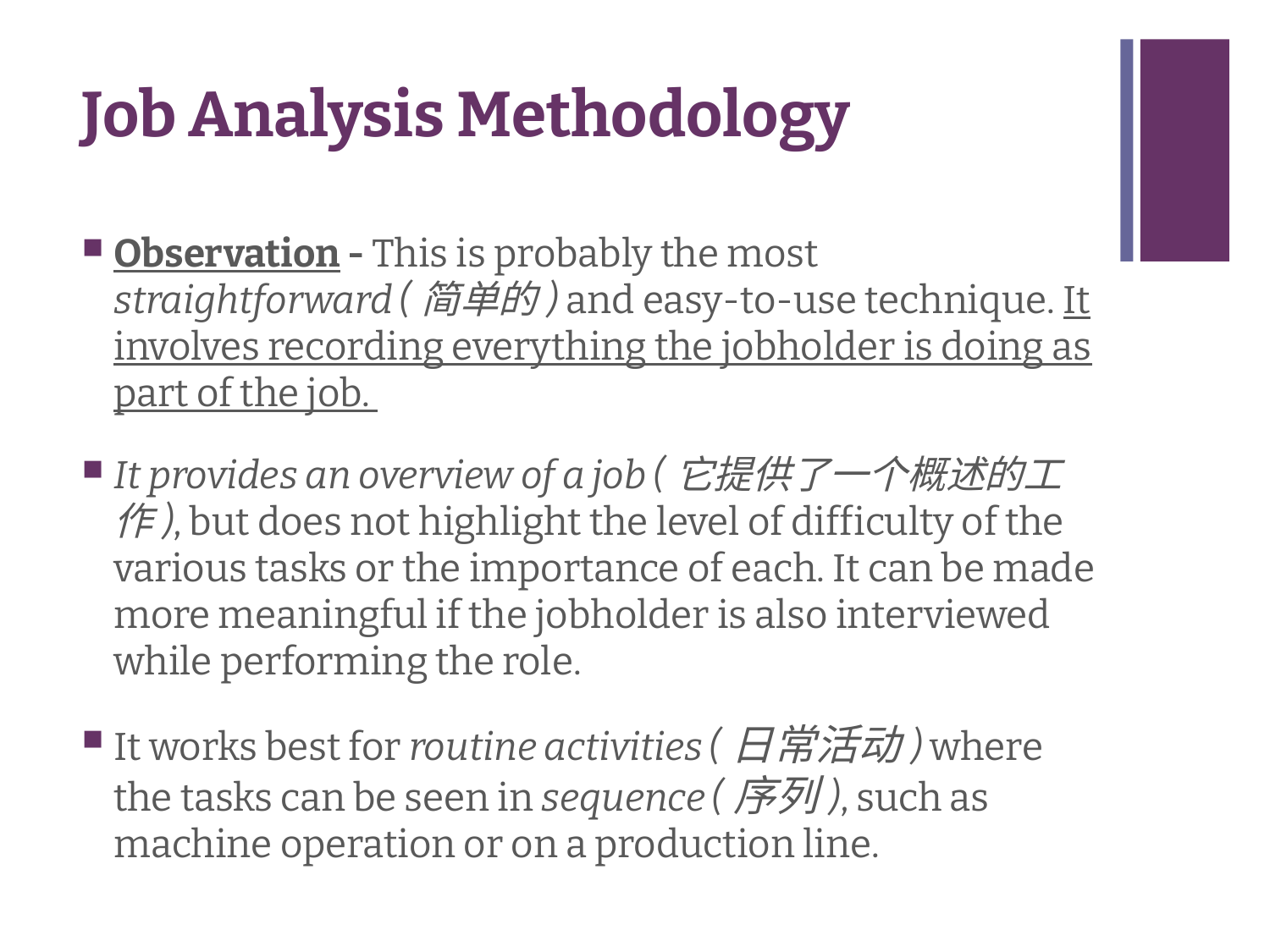

# Job Analysis Methodology
Observation - This is probably the most straightforward (简单的) and easy-to-use technique. It involves recording everything the jobholder is doing as part of the job.
It provides an overview of a job (它提供了一个概述的工作), but does not highlight the level of difficulty of the various tasks or the importance of each. It can be made more meaningful if the jobholder is also interviewed while performing the role.
It works best for routine activities (日常活动) where the tasks can be seen in sequence (序列), such as machine operation or on a production line.